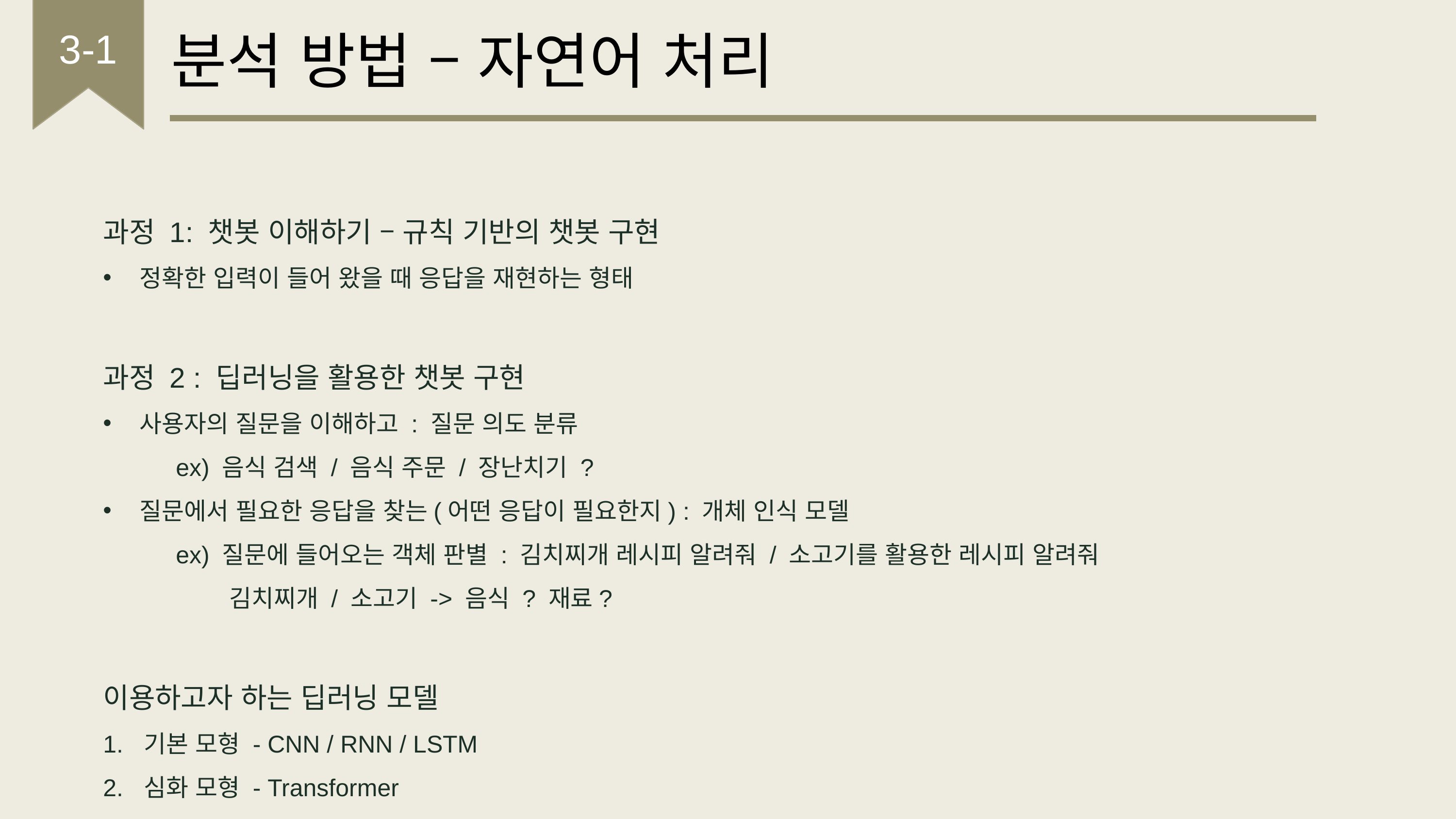

분석 방법 – 자연어 처리
3-1
과정 1: 챗봇 이해하기 – 규칙 기반의 챗봇 구현
정확한 입력이 들어 왔을 때 응답을 재현하는 형태

과정 2 : 딥러닝을 활용한 챗봇 구현
사용자의 질문을 이해하고 : 질문 의도 분류
	ex) 음식 검색 / 음식 주문 / 장난치기 ?
질문에서 필요한 응답을 찾는(어떤 응답이 필요한지) : 개체 인식 모델
	ex) 질문에 들어오는 객체 판별 : 김치찌개 레시피 알려줘 / 소고기를 활용한 레시피 알려줘
	       김치찌개 / 소고기 -> 음식 ? 재료?

이용하고자 하는 딥러닝 모델
기본 모형 - CNN / RNN / LSTM
심화 모형 - Transformer